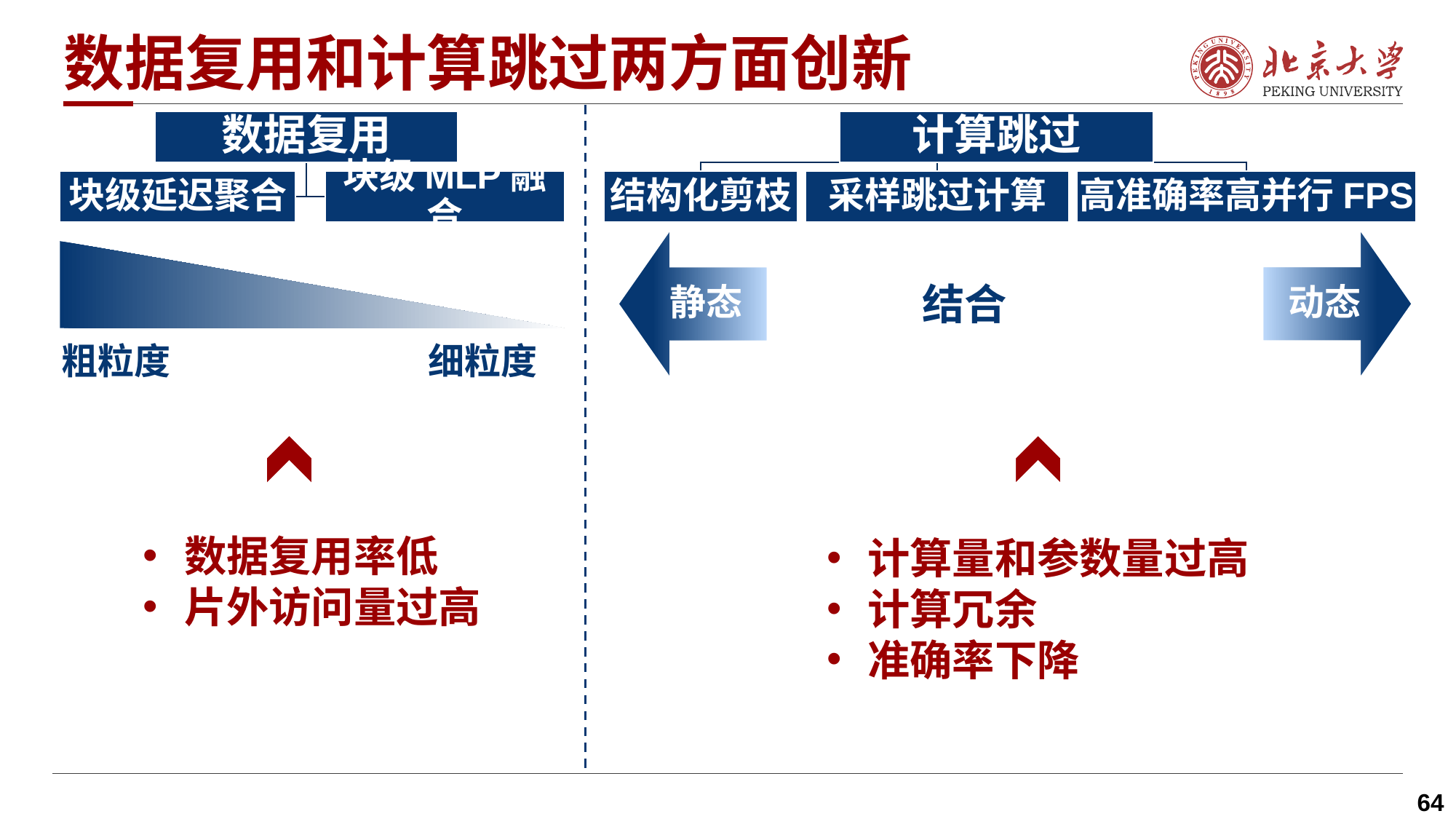

# 数据复用和计算跳过两方面创新
数据复用
块级延迟聚合
块级MLP融合
计算跳过
结构化剪枝
采样跳过计算
高准确率高并行FPS
静态
动态

结合
粗粒度
细粒度

数据复用率低
片外访问量过高
计算量和参数量过高
计算冗余
准确率下降
64